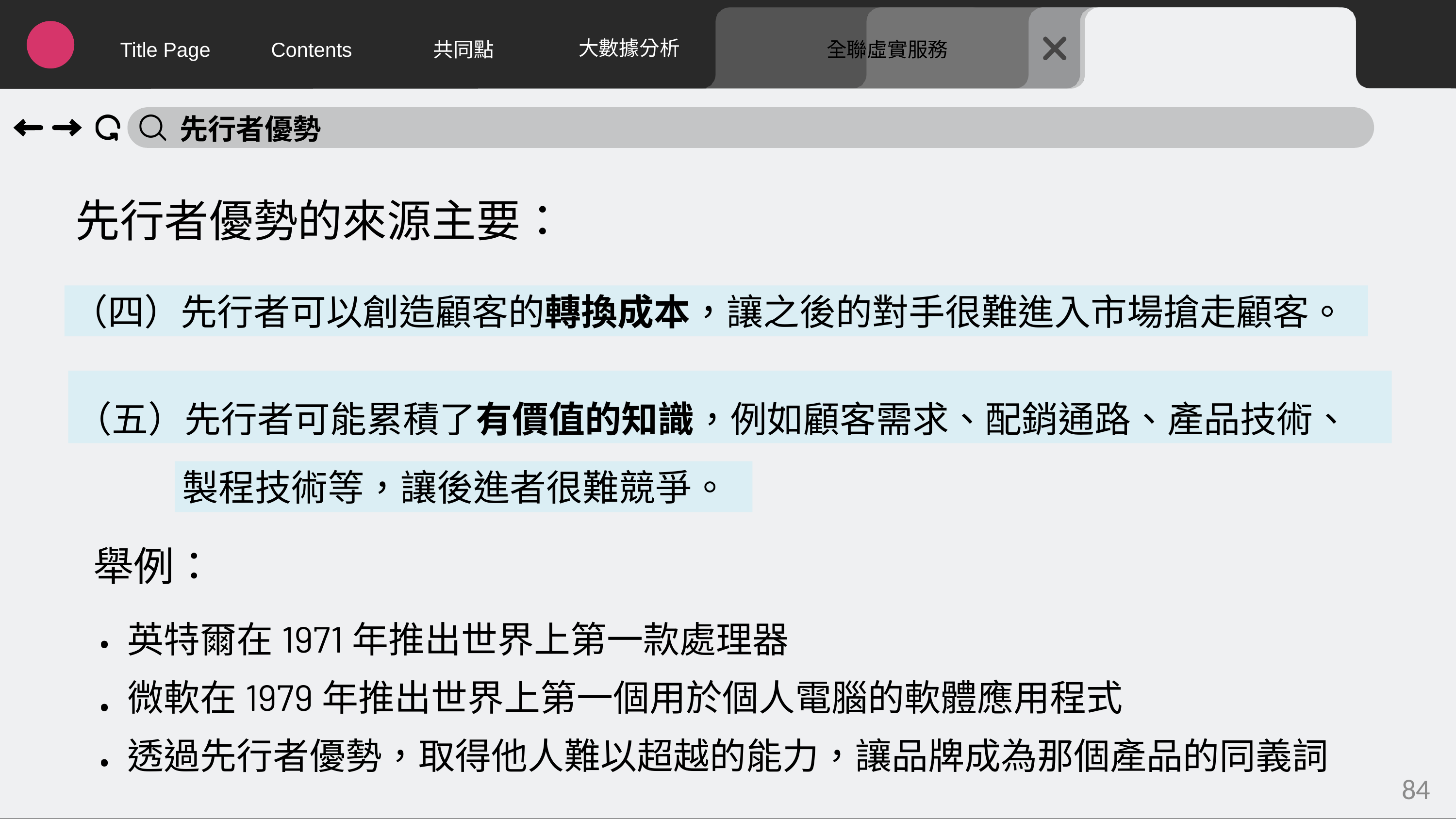

大數據分析
Title Page
Contents
共同點
全聯虛實服務

先行者優勢

先行者優勢的來源主要：
（四）先行者可以創造顧客的轉換成本，讓之後的對手很難進入市場搶走顧客。
（五）先行者可能累積了有價值的知識，例如顧客需求、配銷通路、產品技術、
製程技術等，讓後進者很難競爭。
舉例：
‧
英特爾在1971年推出世界上第一款處理器
微軟在1979年推出世界上第一個用於個人電腦的軟體應用程式
透過先行者優勢，取得他人難以超越的能力，讓品牌成為那個產品的同義詞
‧
‧
84